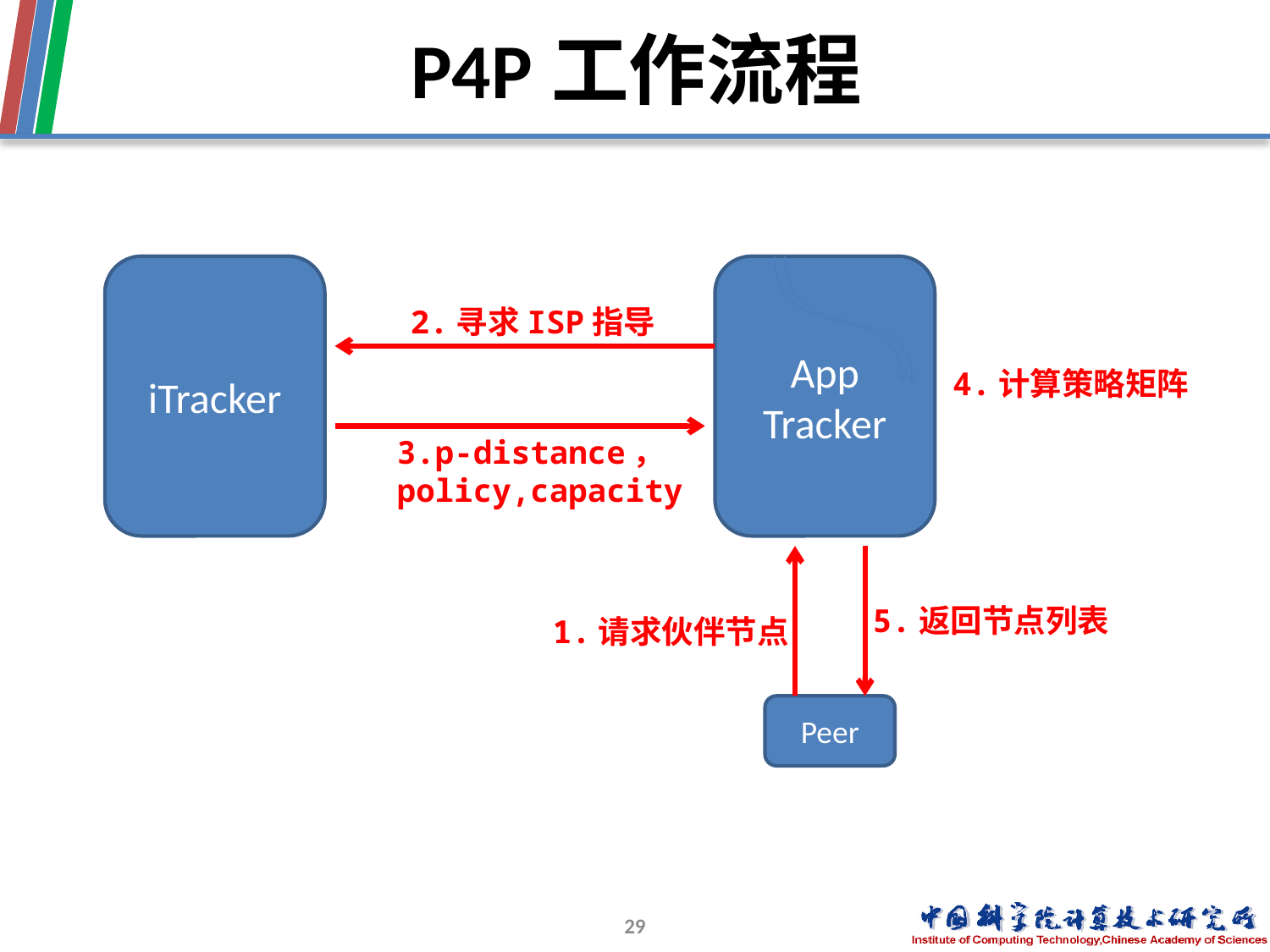

# P4P工作流程
iTracker
App
Tracker
2.寻求ISP指导
4.计算策略矩阵
3.p-distance，
policy,capacity
5.返回节点列表
1.请求伙伴节点
Peer
29